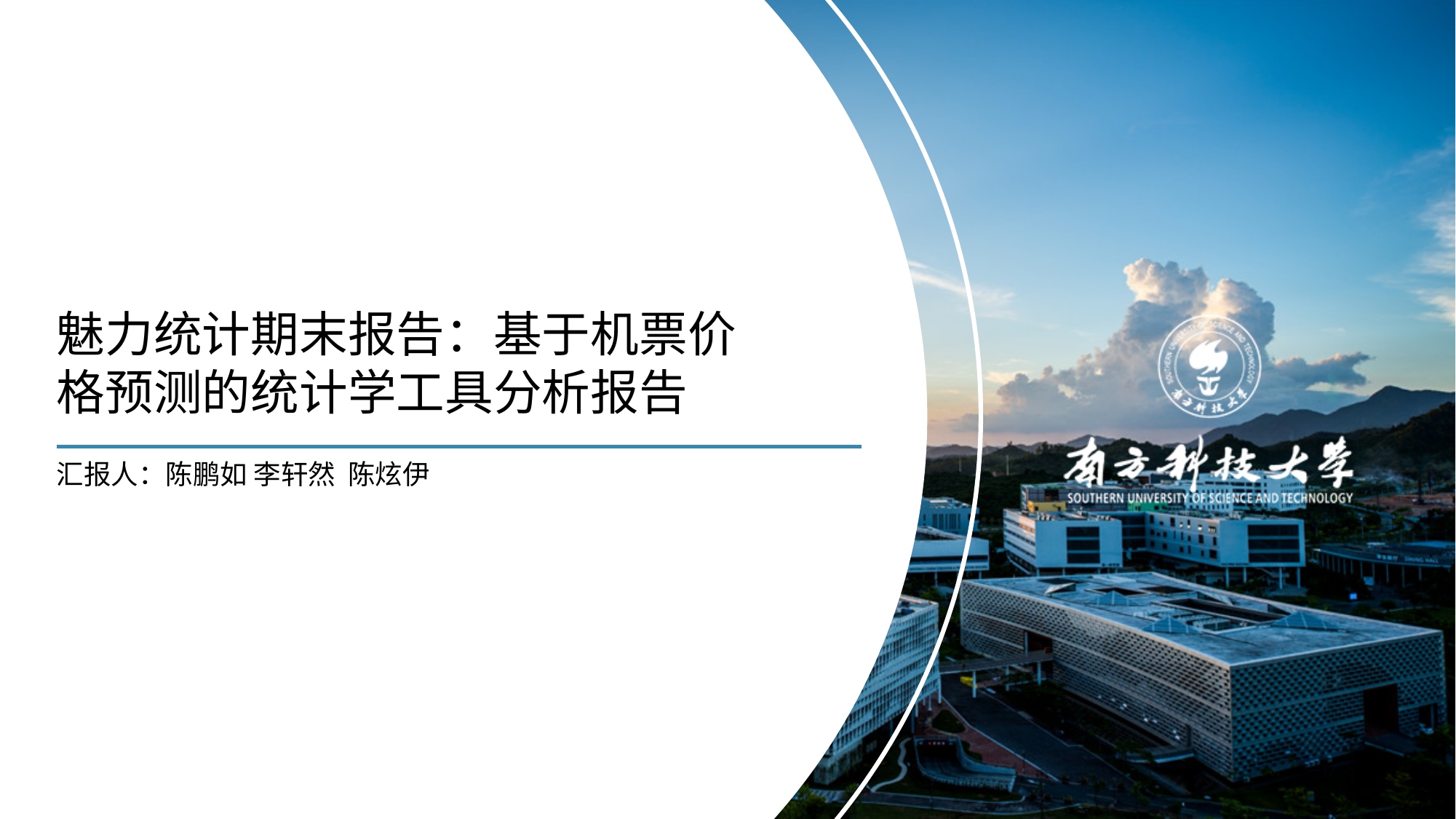

魅力统计期末报告：基于机票价格预测的统计学工具分析报告

汇报人：陈鹏如 李轩然  陈炫伊